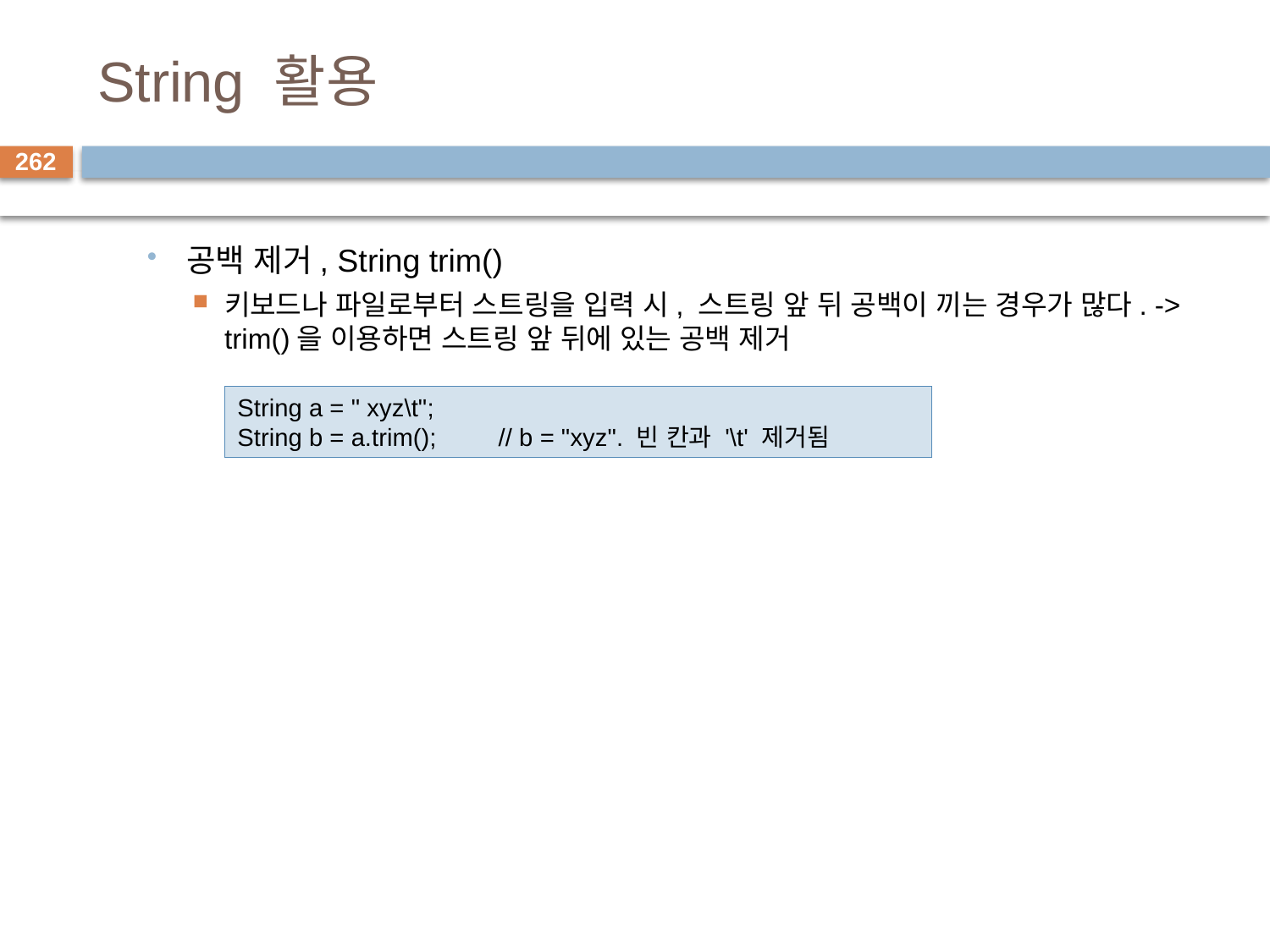

# String 활용
262

공백 제거, String trim()
키보드나 파일로부터 스트링을 입력 시, 스트링 앞 뒤 공백이 끼는 경우가 많다. -> trim()을 이용하면 스트링 앞 뒤에 있는 공백 제거

String a = " xyz\t";
String b = a.trim();	 // b = "xyz". 빈 칸과 '\t' 제거됨